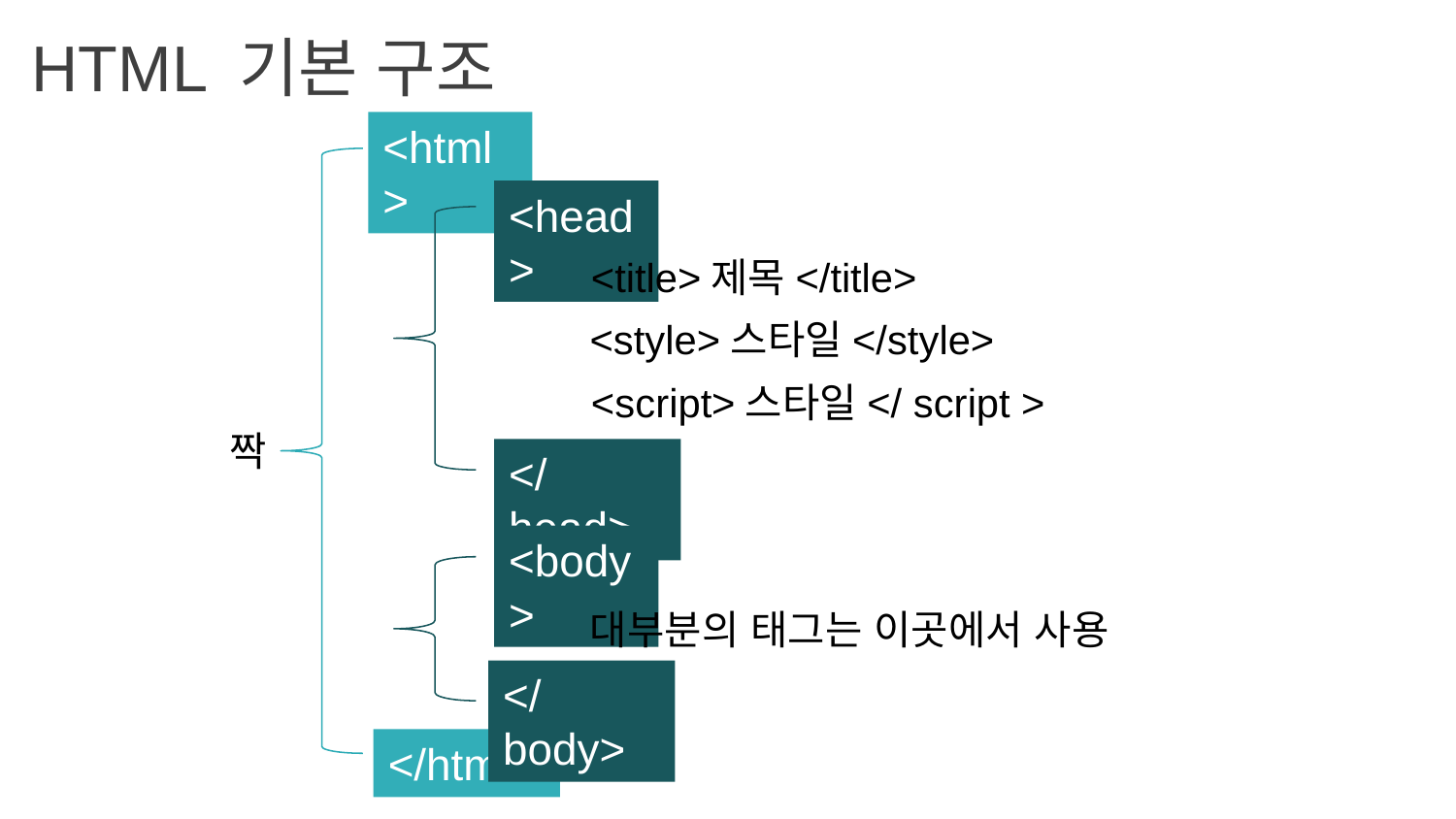

HTML 기본 구조
<html>

<head>

<title>제목</title>
<style>스타일</style>
<script>스타일</ script >
짝
</head>
<body>

대부분의 태그는 이곳에서 사용
</body>
</html>